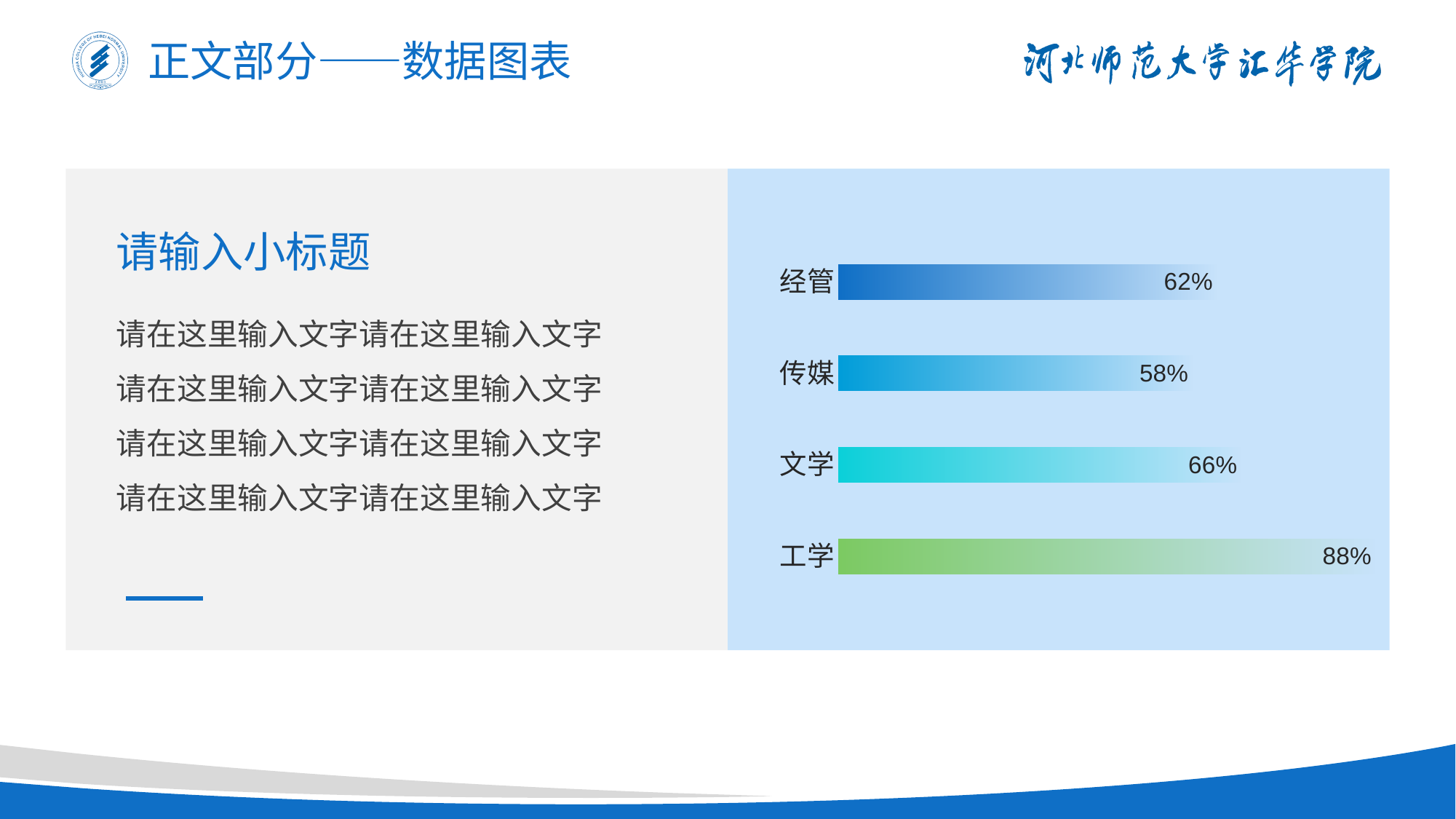

正文部分——数据图表

### Chart

| Category | 系列 1 |
|---|---|
| 工学 | 0.88 |
| 文学 | 0.66 |
| 传媒 | 0.58 |
| 经管 | 0.62 |
请输入小标题
请在这里输入文字请在这里输入文字
请在这里输入文字请在这里输入文字
请在这里输入文字请在这里输入文字
请在这里输入文字请在这里输入文字